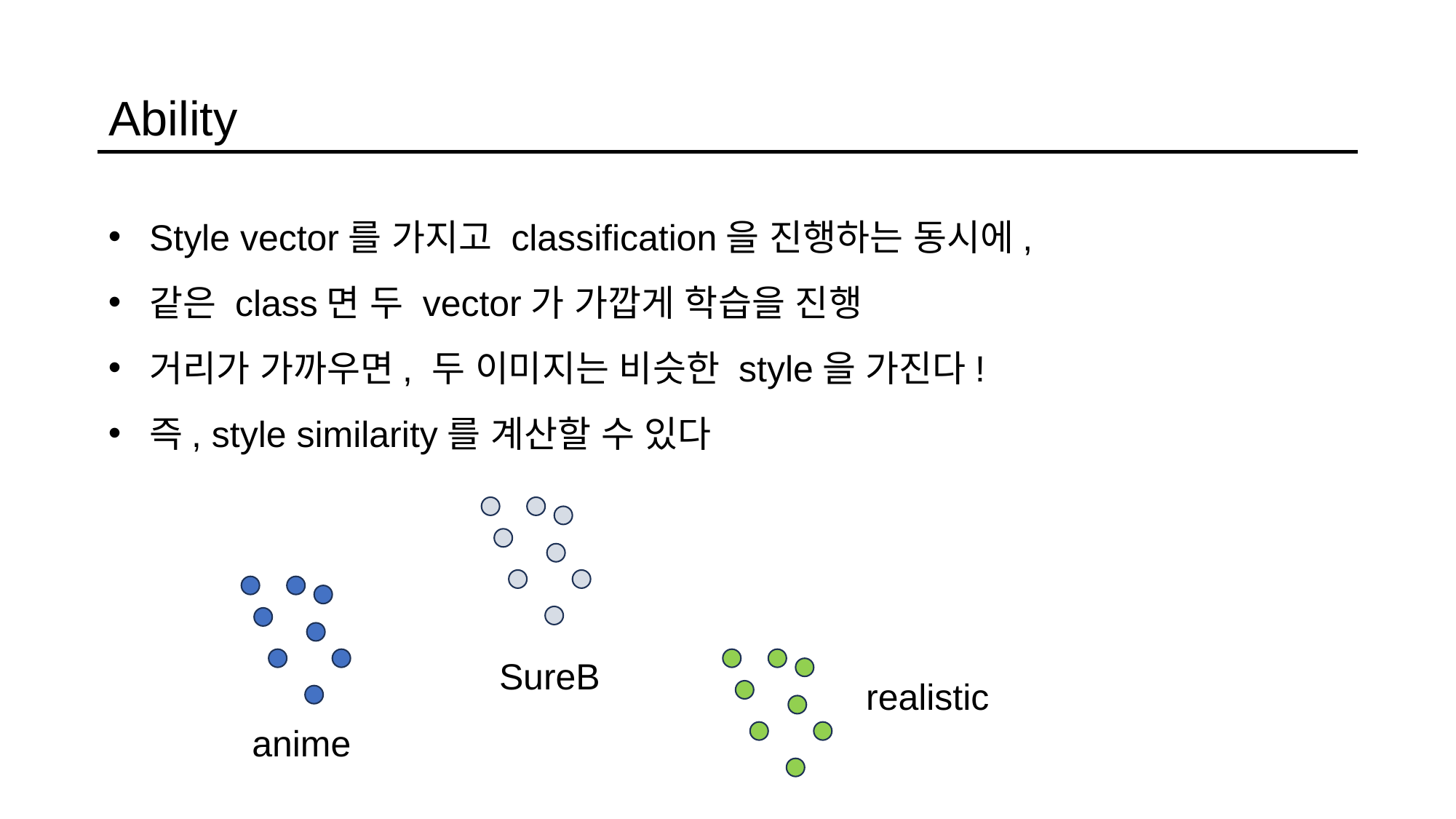

Ability
Style vector를 가지고 classification을 진행하는 동시에,
같은 class면 두 vector가 가깝게 학습을 진행
거리가 가까우면, 두 이미지는 비슷한 style을 가진다!
즉, style similarity를 계산할 수 있다

SureB
realistic

anime